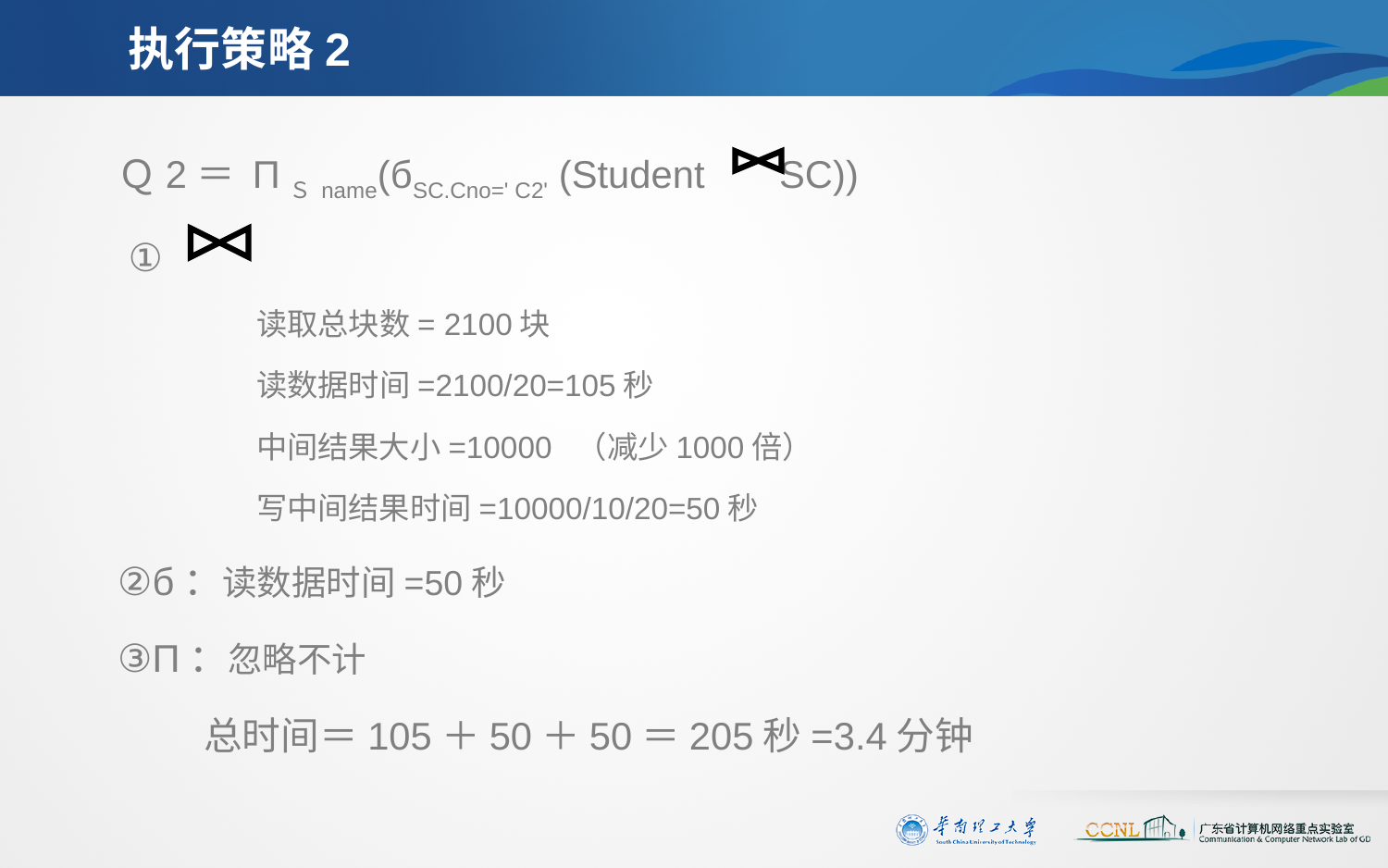

# 执行策略2
Ｑ2＝ ПＳname(бSC.Cno=' C2' (Student       SC))
 ①
	读取总块数= 2100块
	读数据时间=2100/20=105秒
	中间结果大小=10000  （减少1000倍）
	写中间结果时间=10000/10/20=50秒
②б：读数据时间=50秒
③П：忽略不计
         总时间＝105＋50＋50＝205秒=3.4分钟